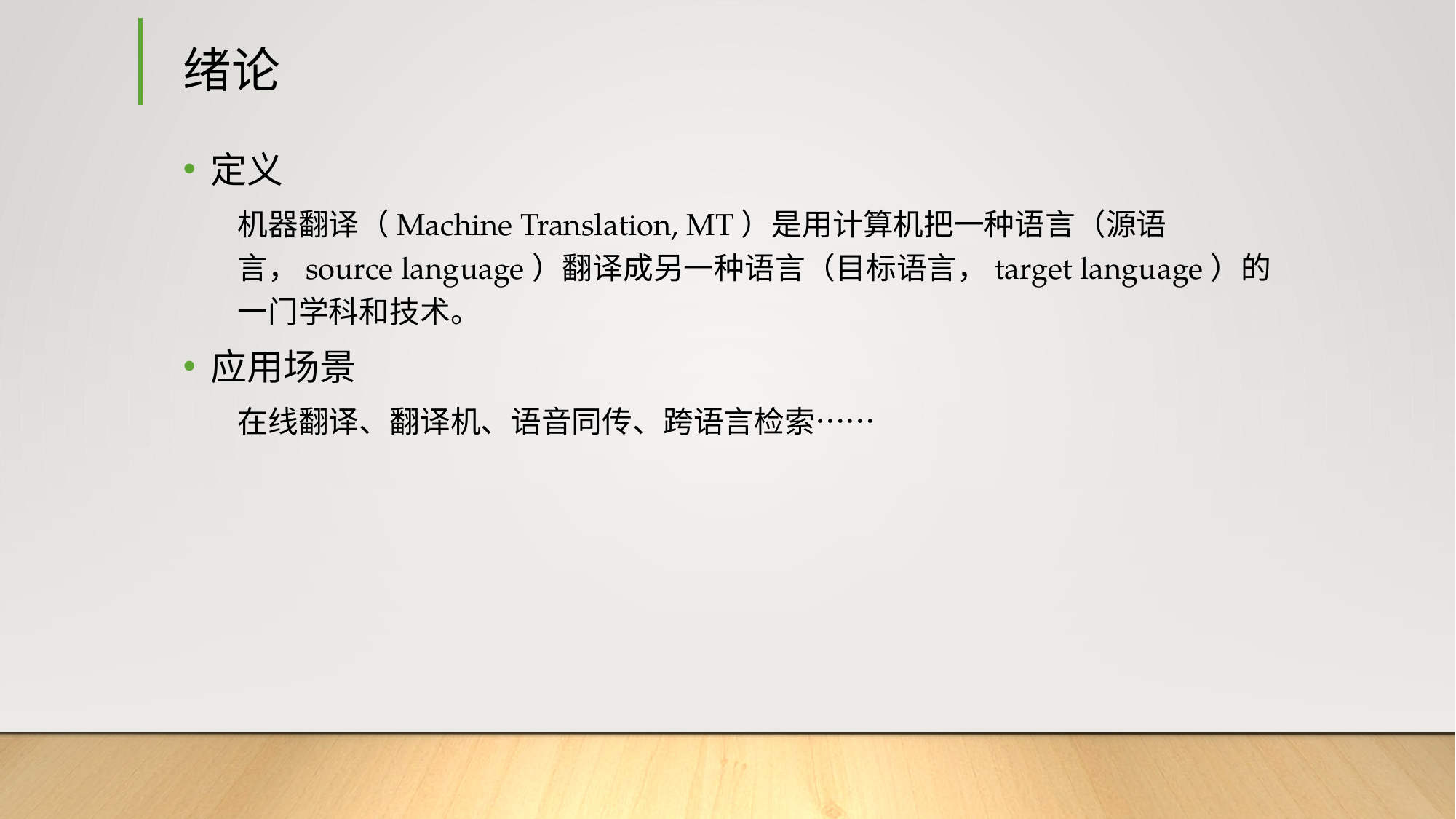

# 绪论
定义
机器翻译（Machine Translation, MT）是用计算机把一种语言（源语言，source language）翻译成另一种语言（目标语言，target language）的一门学科和技术。
应用场景
在线翻译、翻译机、语音同传、跨语言检索……